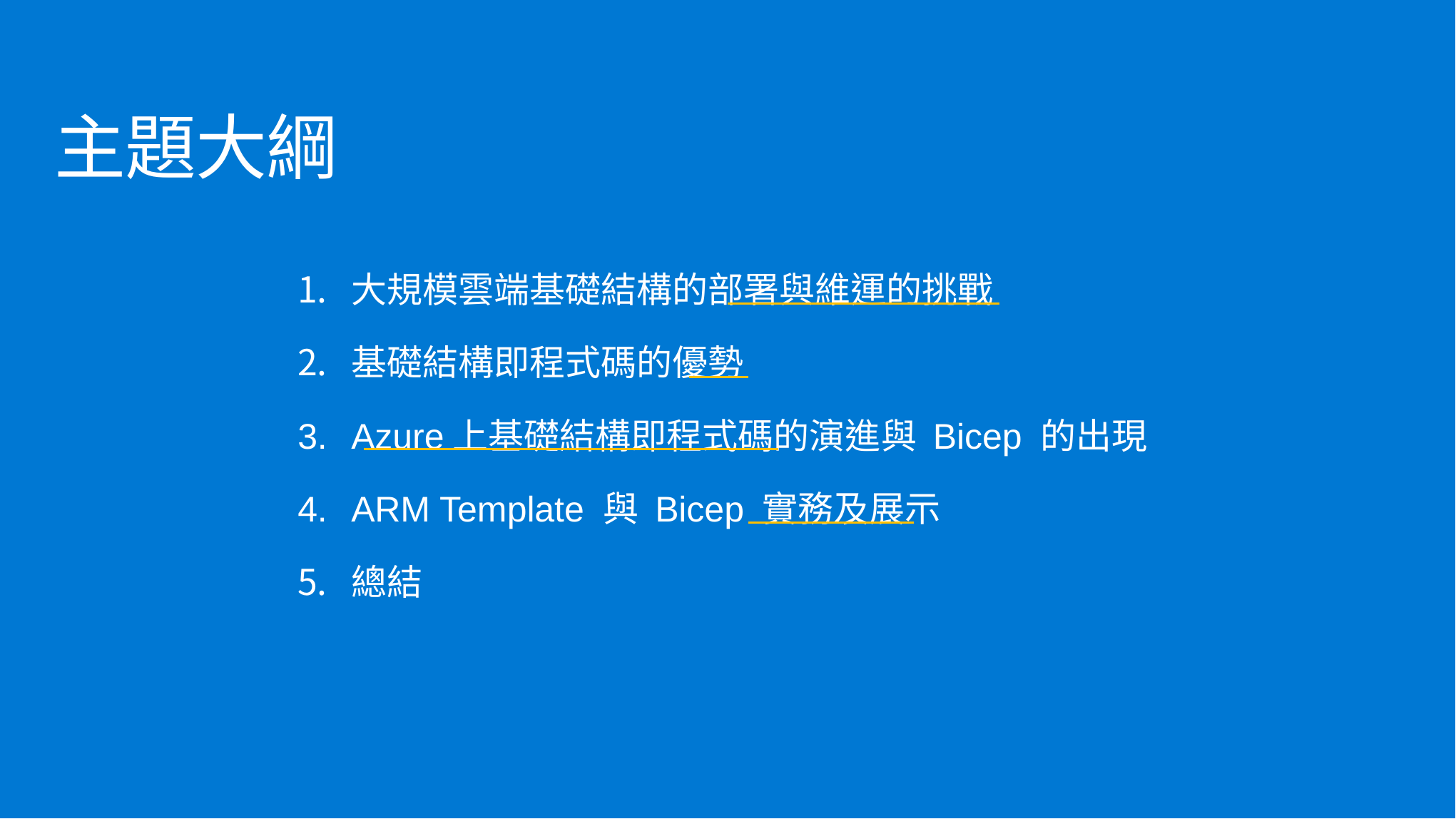

# 主題大綱
大規模雲端基礎結構的部署與維運的挑戰
基礎結構即程式碼的優勢
Azure上基礎結構即程式碼的演進與 Bicep 的出現
ARM Template 與 Bicep 實務及展示
總結